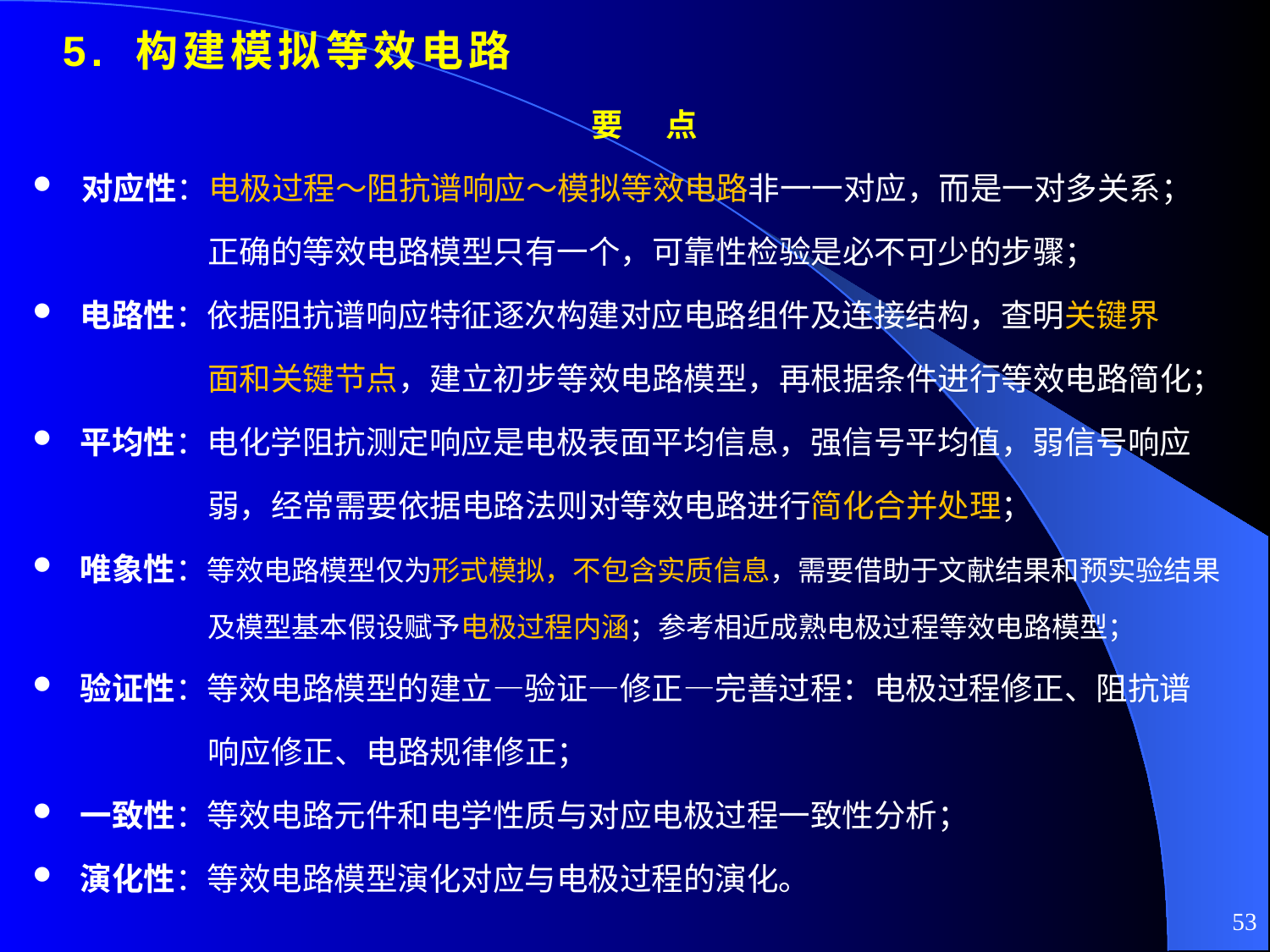

# 5. 构建模拟等效电路
要   点
对应性：电极过程～阻抗谱响应～模拟等效电路非一一对应，而是一对多关系；
正确的等效电路模型只有一个，可靠性检验是必不可少的步骤；
电路性：依据阻抗谱响应特征逐次构建对应电路组件及连接结构，查明关键界
面和关键节点，建立初步等效电路模型，再根据条件进行等效电路简化；
平均性：电化学阻抗测定响应是电极表面平均信息，强信号平均值，弱信号响应
弱，经常需要依据电路法则对等效电路进行简化合并处理；
唯象性：等效电路模型仅为形式模拟，不包含实质信息，需要借助于文献结果和预实验结果
及模型基本假设赋予电极过程内涵；参考相近成熟电极过程等效电路模型；
验证性：等效电路模型的建立—验证—修正—完善过程：电极过程修正、阻抗谱
响应修正、电路规律修正；
一致性：等效电路元件和电学性质与对应电极过程一致性分析；
演化性：等效电路模型演化对应与电极过程的演化。
53